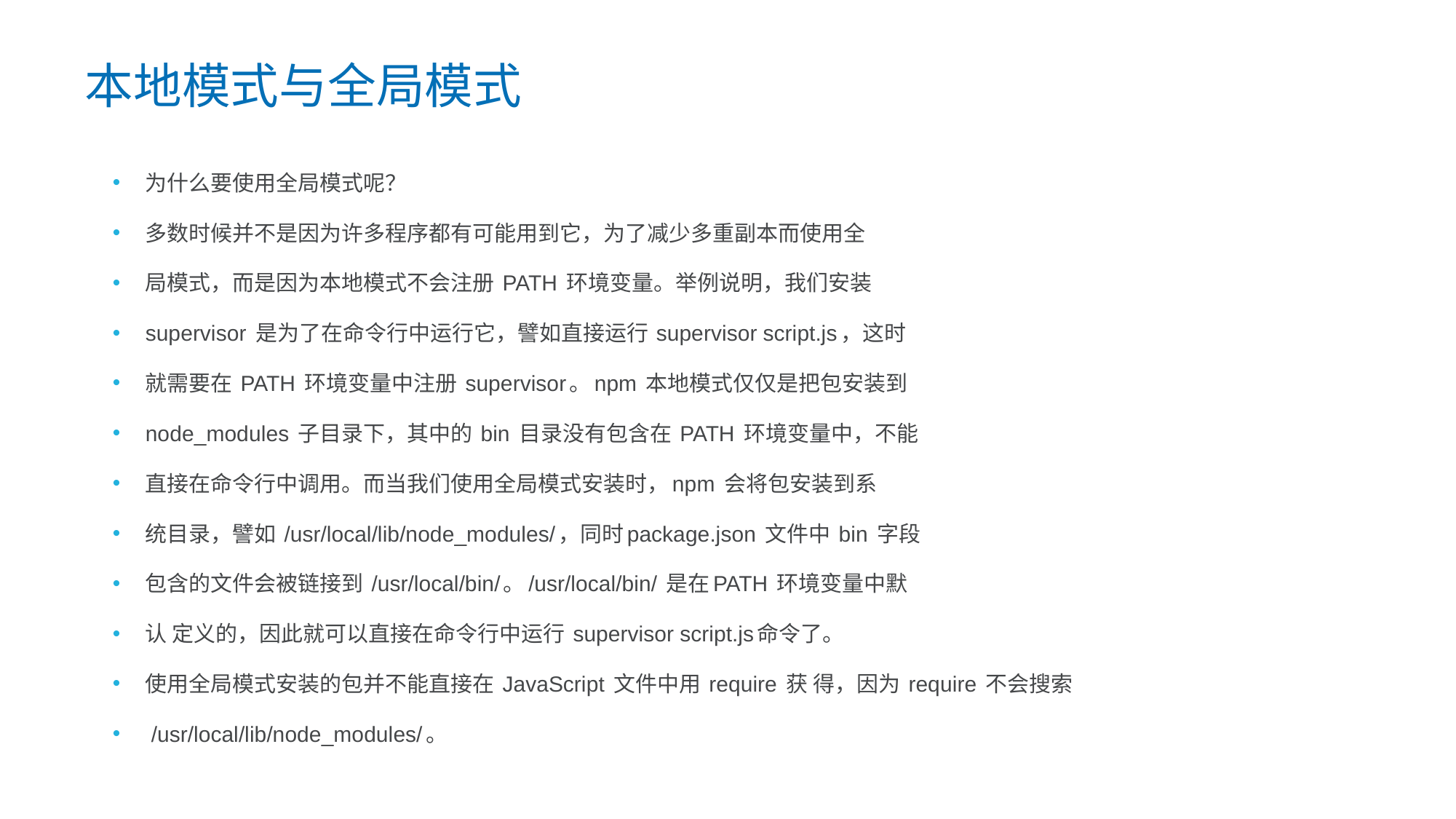

本地模式与全局模式
为什么要使用全局模式呢？
多数时候并不是因为许多程序都有可能用到它，为了减少多重副本而使用全
局模式，而是因为本地模式不会注册 PATH 环境变量。举例说明，我们安装
supervisor 是为了在命令行中运行它，譬如直接运行 supervisor script.js，这时
就需要在 PATH 环境变量中注册 supervisor。npm 本地模式仅仅是把包安装到
node_modules 子目录下，其中的 bin 目录没有包含在 PATH 环境变量中，不能
直接在命令行中调用。而当我们使用全局模式安装时，npm 会将包安装到系
统目录，譬如 /usr/local/lib/node_modules/，同时package.json 文件中 bin 字段
包含的文件会被链接到 /usr/local/bin/。/usr/local/bin/ 是在PATH 环境变量中默
认 定义的，因此就可以直接在命令行中运行 supervisor script.js命令了。
使用全局模式安装的包并不能直接在 JavaScript 文件中用 require 获 得，因为 require 不会搜索
 /usr/local/lib/node_modules/。